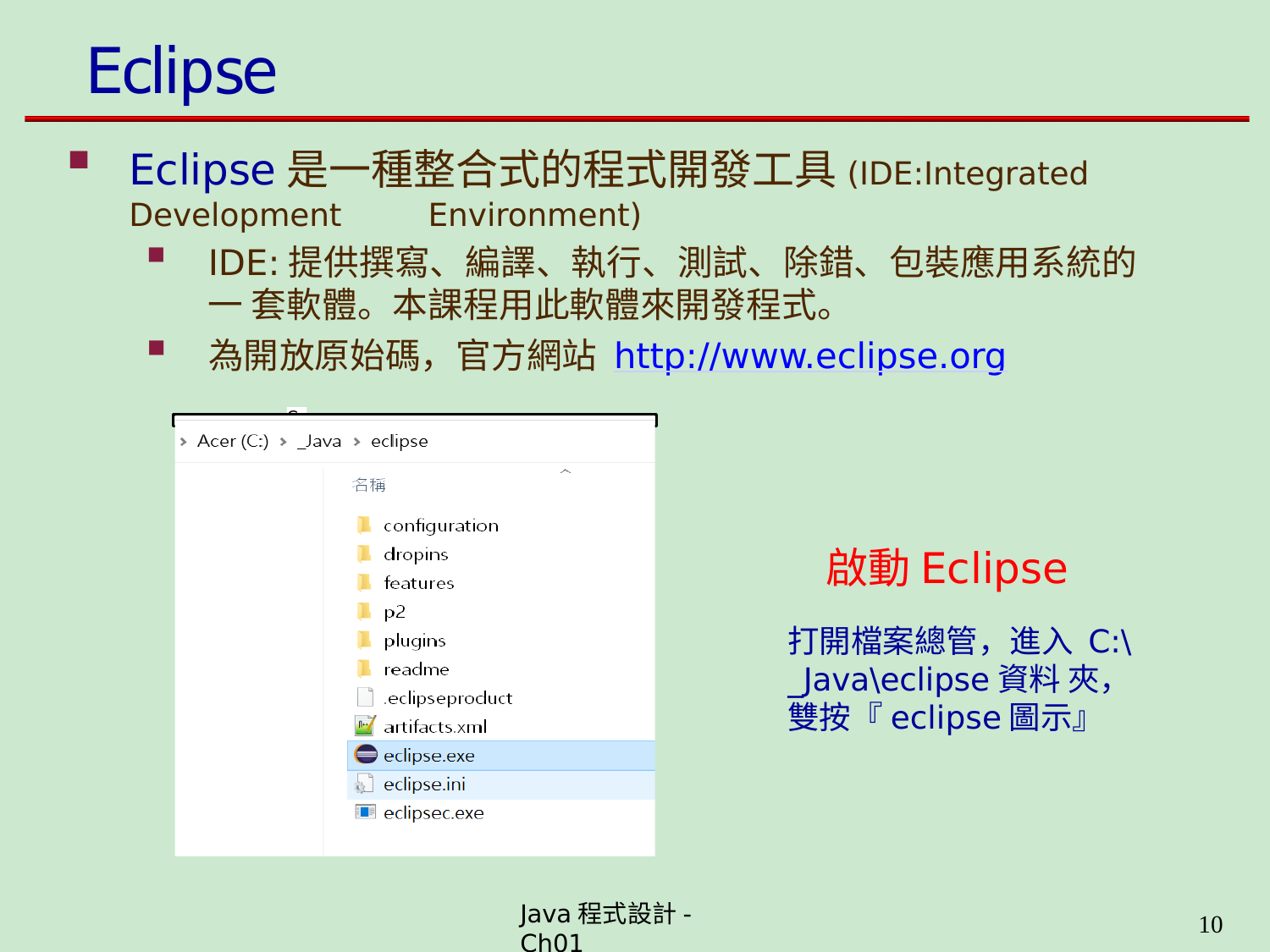

# Eclipse
Eclipse是一種整合式的程式開發工具(IDE:Integrated
Development	Environment)
IDE:提供撰寫、編譯、執行、測試、除錯、包裝應用系統的一 套軟體。本課程用此軟體來開發程式。
為開放原始碼，官方網站 http://www.eclipse.org

C

啟動Eclipse
打開檔案總管，進入 C:\_Java\eclipse資料 夾，雙按『eclipse圖示』
Java程式設計-Ch01
10